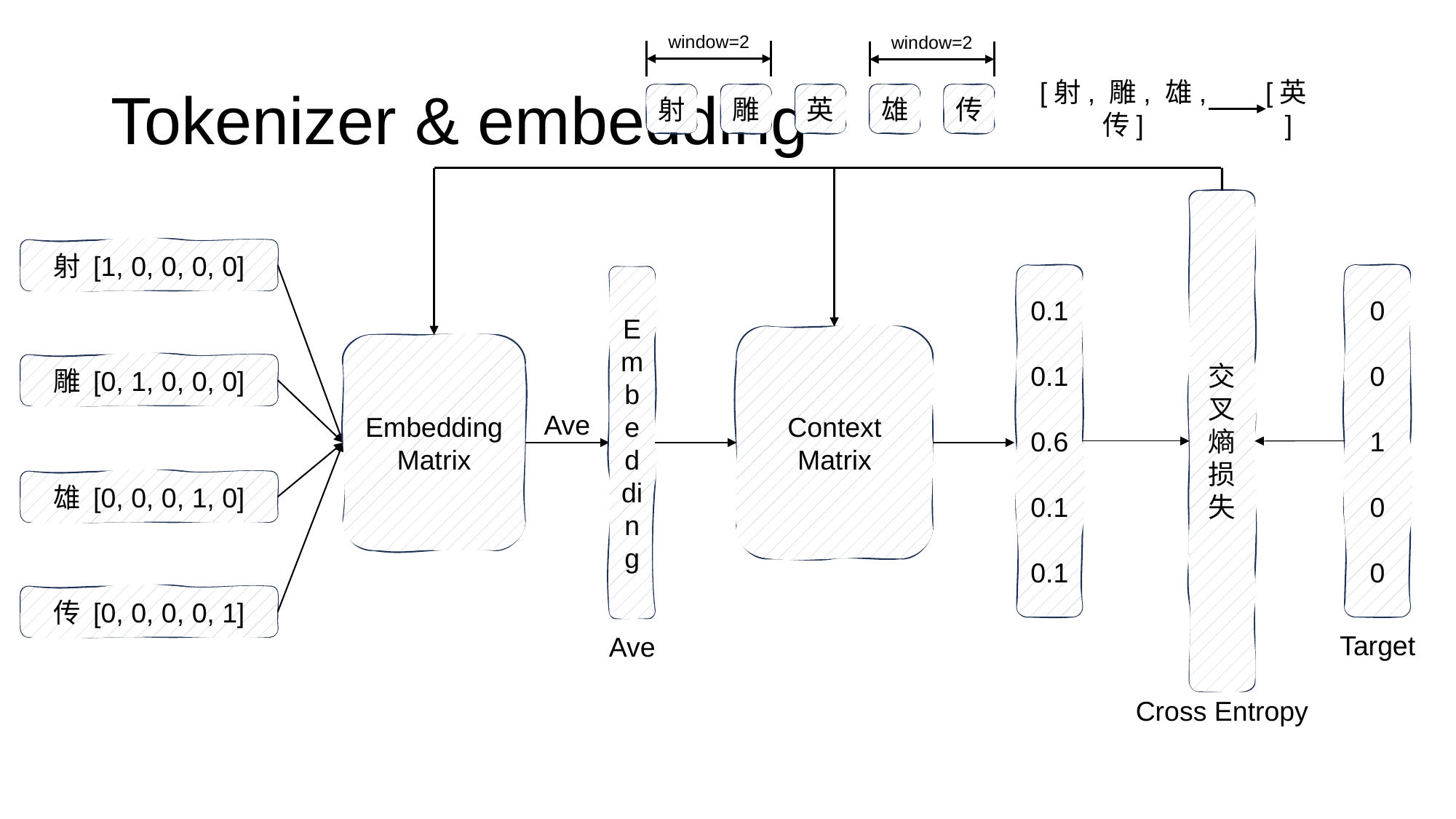

window=2
window=2
英
传
雕
雄
射
# Tokenizer & embedding
[射, 雕, 雄, 传]
[英]
交叉熵损失
射 [1, 0, 0, 0, 0]
0

0

1

0

0
Target
0.1

0.1

0.6

0.1

0.1
Embedding
Context Matrix
Embedding Matrix
雕 [0, 1, 0, 0, 0]
Ave
雄 [0, 0, 0, 1, 0]
传 [0, 0, 0, 0, 1]
Ave
Cross Entropy